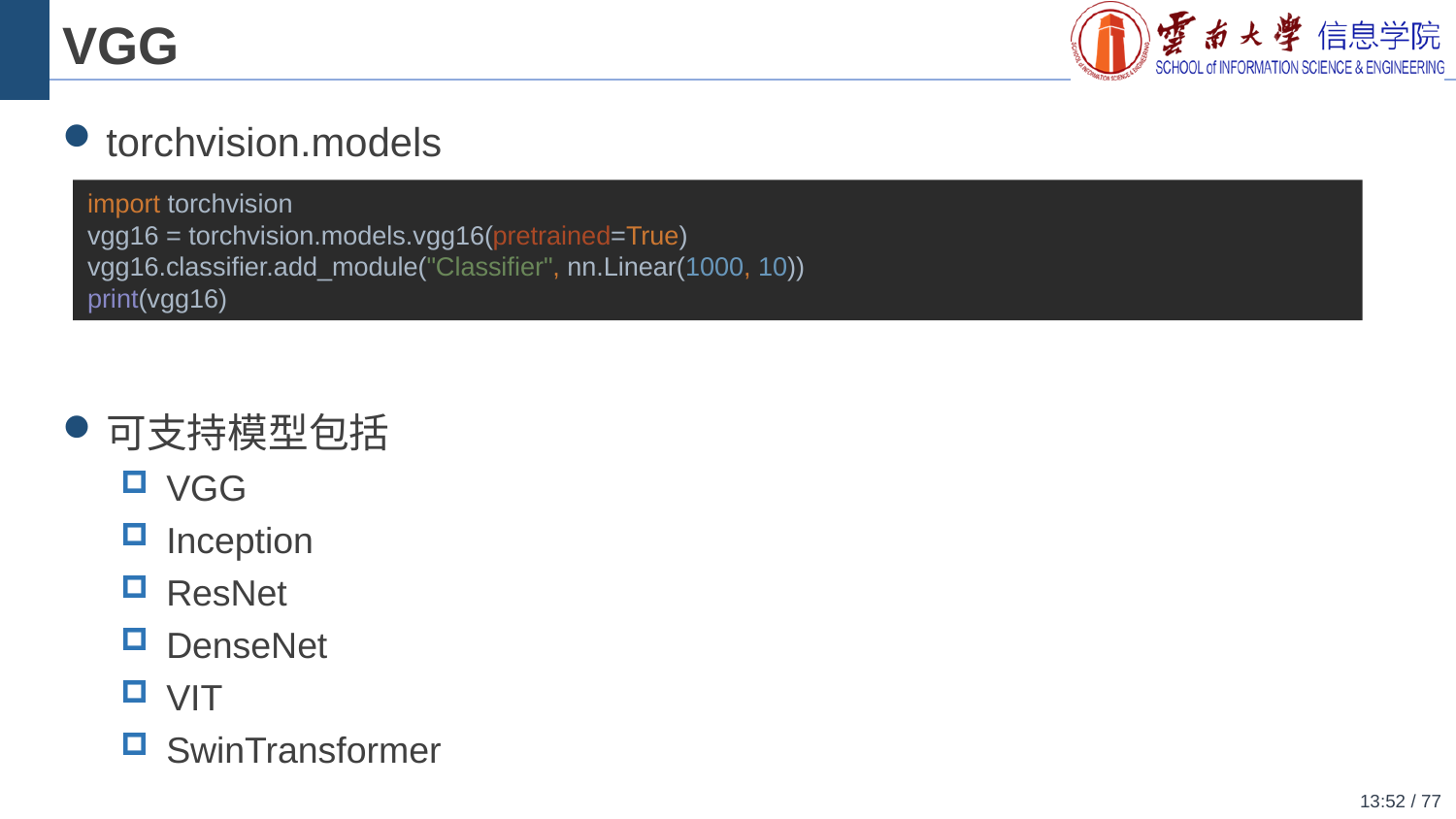

# VGG
torchvision.models

可支持模型包括
VGG
Inception
ResNet
DenseNet
VIT
SwinTransformer
import torchvision
vgg16 = torchvision.models.vgg16(pretrained=True)
vgg16.classifier.add_module("Classifier", nn.Linear(1000, 10))
print(vgg16)